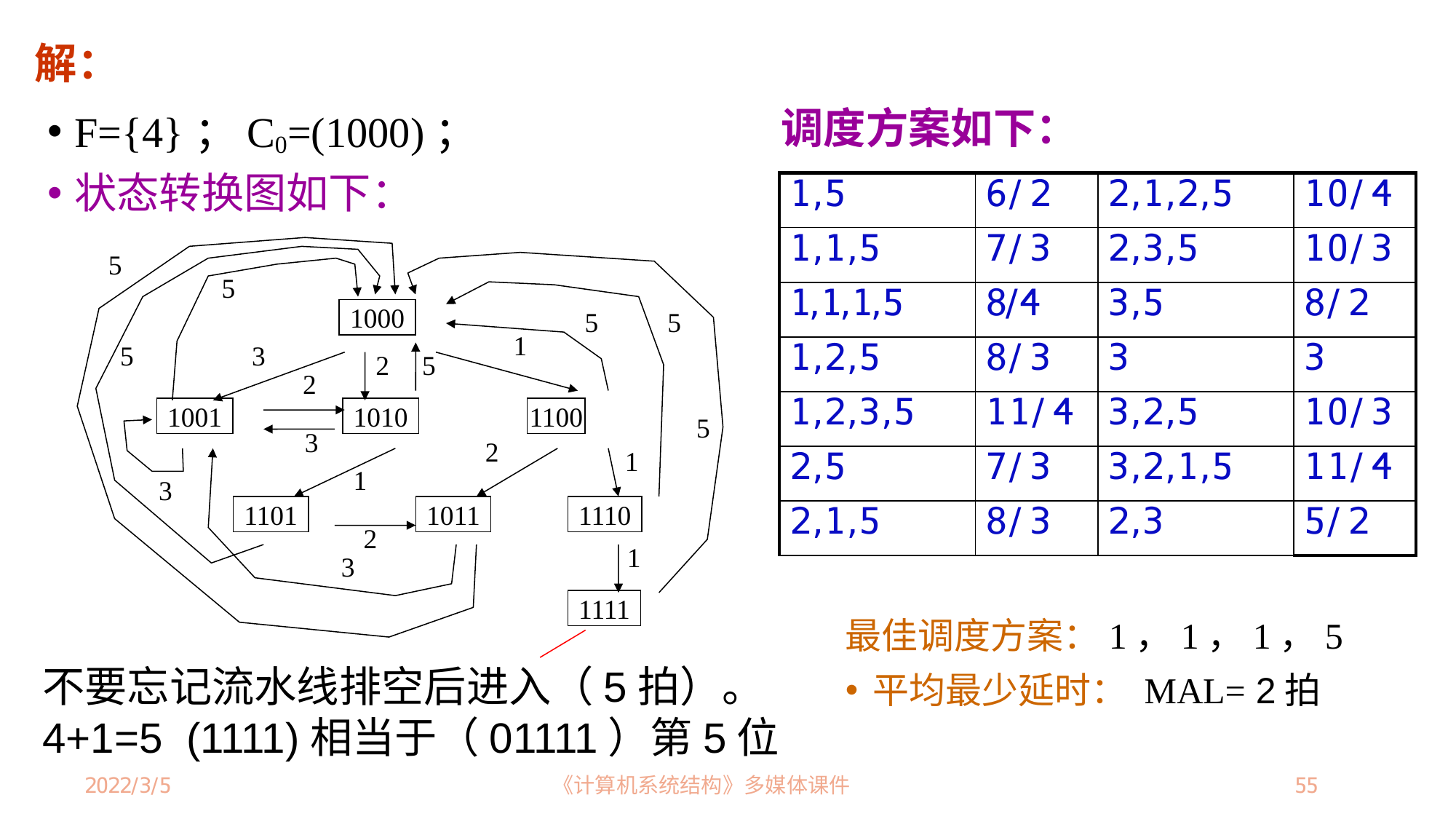

调度方案如下：
# 解：
F={4}；C0=(1000)；
状态转换图如下：
| 1,5 | 6/2 | 2,1,2,5 | 10/4 |
| --- | --- | --- | --- |
| 1,1,5 | 7/3 | 2,3,5 | 10/3 |
| 1,1,1,5 | 8/4 | 3,5 | 8/2 |
| 1,2,5 | 8/3 | 3 | 3 |
| 1,2,3,5 | 11/4 | 3,2,5 | 10/3 |
| 2,5 | 7/3 | 3,2,1,5 | 11/4 |
| 2,1,5 | 8/3 | 2,3 | 5/2 |

5

5

1000
5
5

1
5
3
2
5

2
1001
1010
1100
5

3

2
1

1
3
1101
1011
1110
2

1
3

1111
最佳调度方案：1，1，1，5
平均最少延时： MAL= 2拍

不要忘记流水线排空后进入（5拍）。4+1=5  (1111)相当于（01111）第5位
2022/3/5
《计算机系统结构》多媒体课件
55